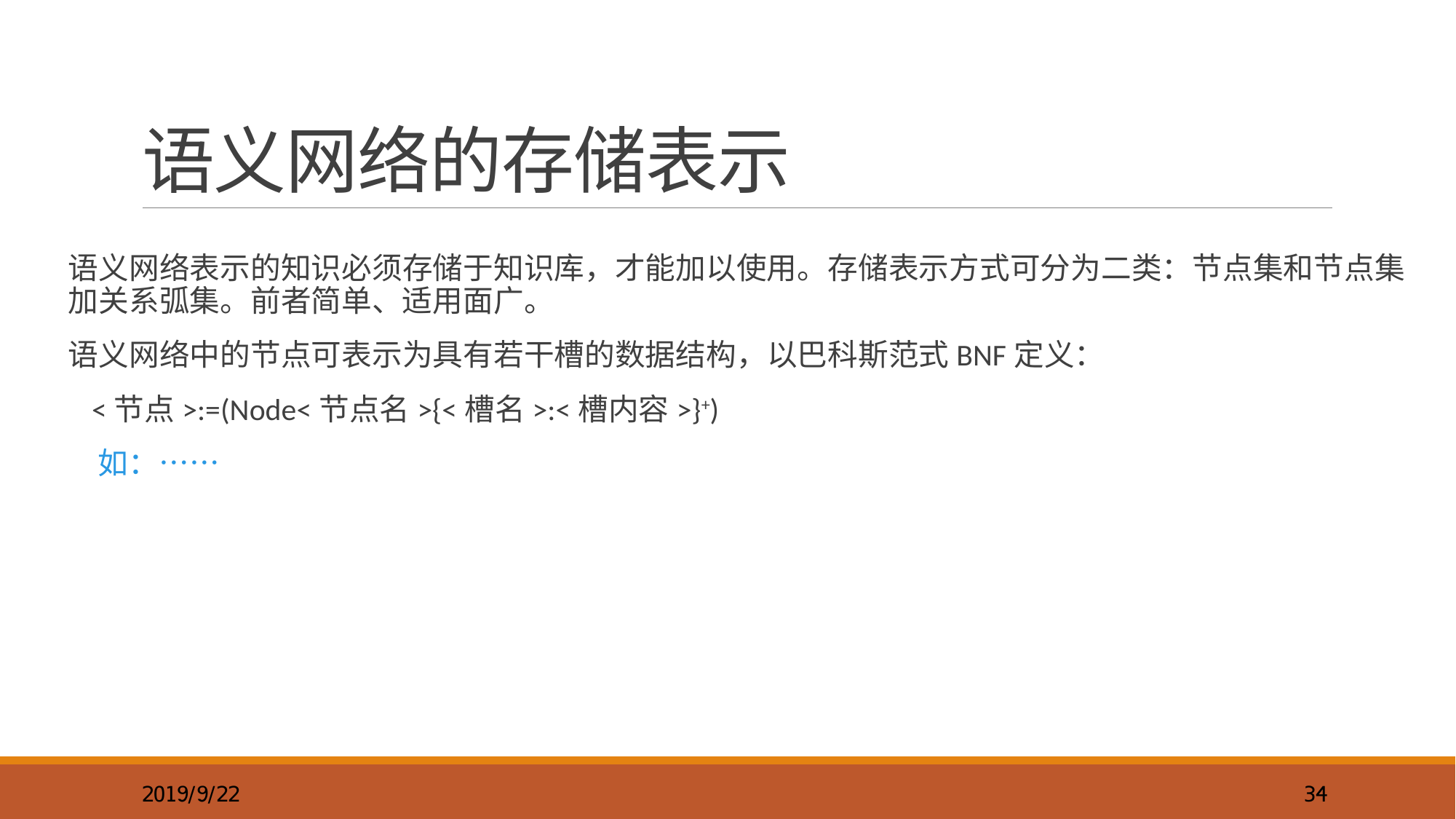

34
# 语义网络的存储表示
语义网络表示的知识必须存储于知识库，才能加以使用。存储表示方式可分为二类：节点集和节点集加关系弧集。前者简单、适用面广。
语义网络中的节点可表示为具有若干槽的数据结构，以巴科斯范式BNF定义：
     <节点>:=(Node<节点名>{<槽名>:<槽内容>}+)
     如：……
2019/9/22